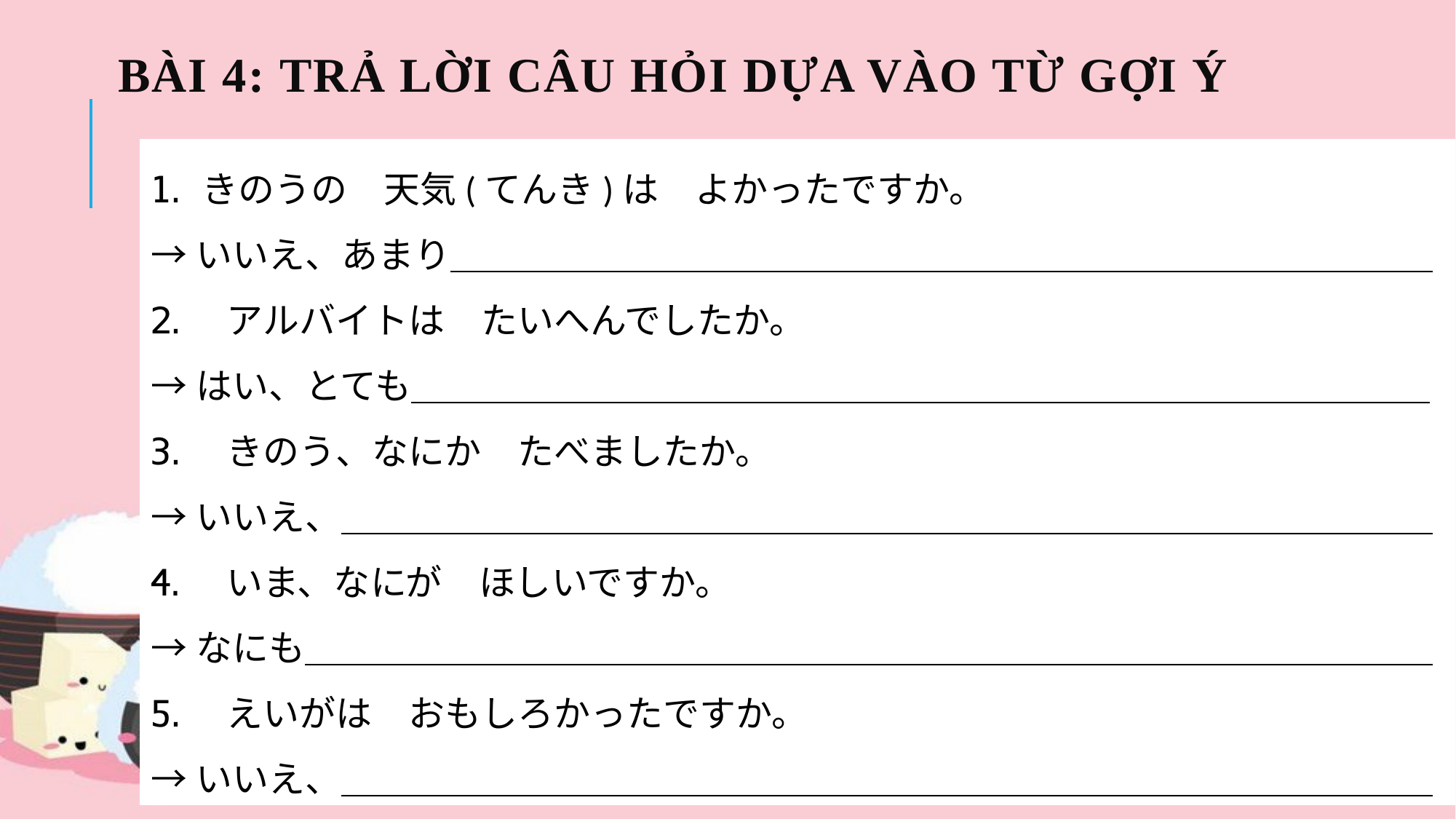

# bài 4: Trả lời câu hỏi dựa vào từ gợi ý
1. きのうの　天気(てんき)は　よかったですか。
→いいえ、あまり＿＿＿＿＿＿＿＿＿＿＿＿＿＿＿＿＿＿＿＿＿＿＿＿＿＿＿
2.　アルバイトは　たいへんでしたか。
→はい、とても＿＿＿＿＿＿＿＿＿＿＿＿＿＿＿＿＿＿＿＿＿＿＿＿＿＿＿＿
3.　きのう、なにか　たべましたか。
→いいえ、＿＿＿＿＿＿＿＿＿＿＿＿＿＿＿＿＿＿＿＿＿＿＿＿＿＿＿＿＿＿
4.　いま、なにが　ほしいですか。
→なにも＿＿＿＿＿＿＿＿＿＿＿＿＿＿＿＿＿＿＿＿＿＿＿＿＿＿＿＿＿＿＿
5.　えいがは　おもしろかったですか。
→いいえ、＿＿＿＿＿＿＿＿＿＿＿＿＿＿＿＿＿＿＿＿＿＿＿＿＿＿＿＿＿＿
hoaptt8